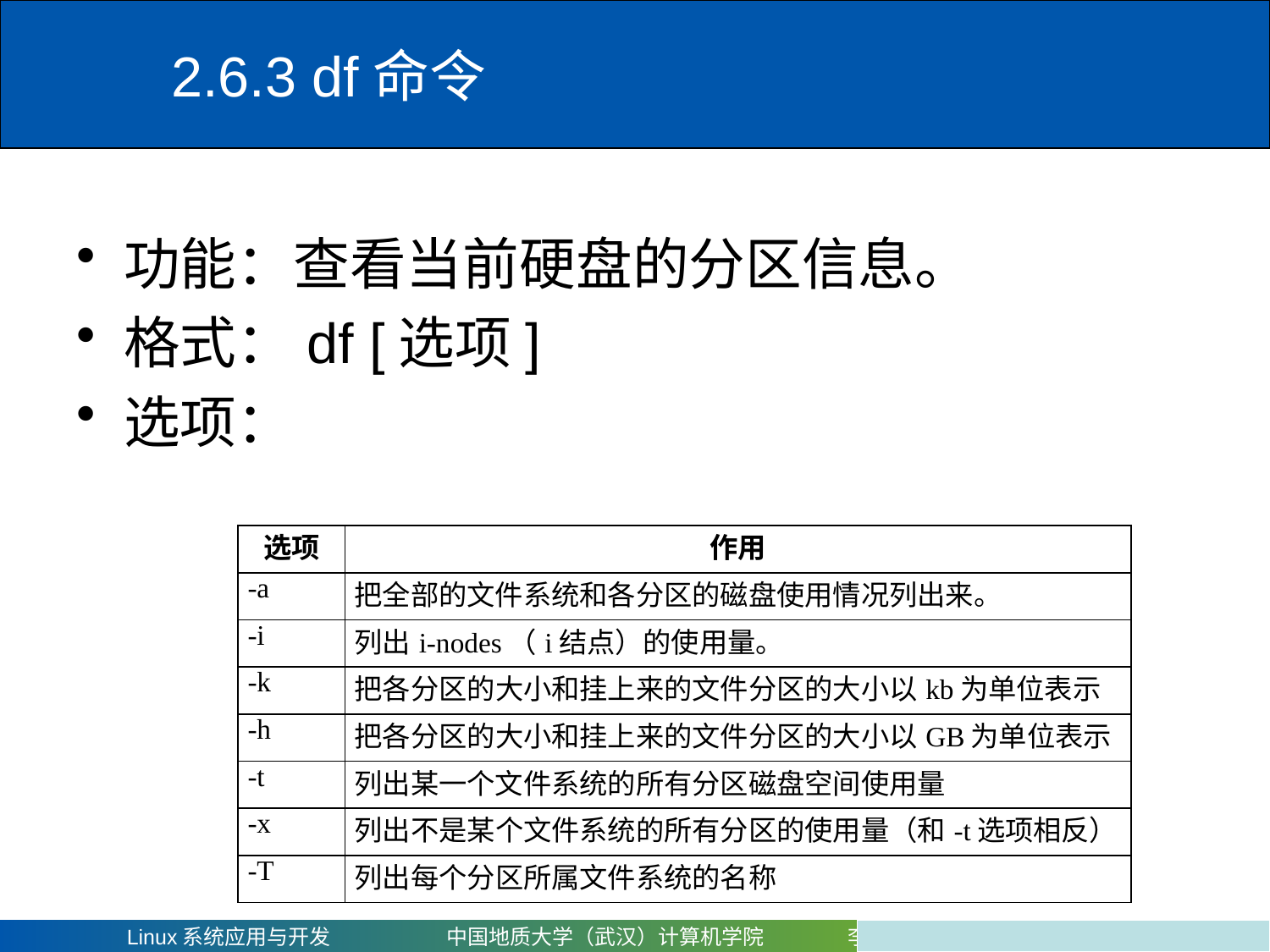

# 2.6.3 df命令
功能：查看当前硬盘的分区信息。
格式：df [选项]
选项：
| 选项 | 作用 |
| --- | --- |
| -a | 把全部的文件系统和各分区的磁盘使用情况列出来。 |
| -i | 列出i-nodes（i结点）的使用量。 |
| -k | 把各分区的大小和挂上来的文件分区的大小以kb为单位表示 |
| -h | 把各分区的大小和挂上来的文件分区的大小以GB为单位表示 |
| -t | 列出某一个文件系统的所有分区磁盘空间使用量 |
| -x | 列出不是某个文件系统的所有分区的使用量（和-t选项相反） |
| -T | 列出每个分区所属文件系统的名称 |